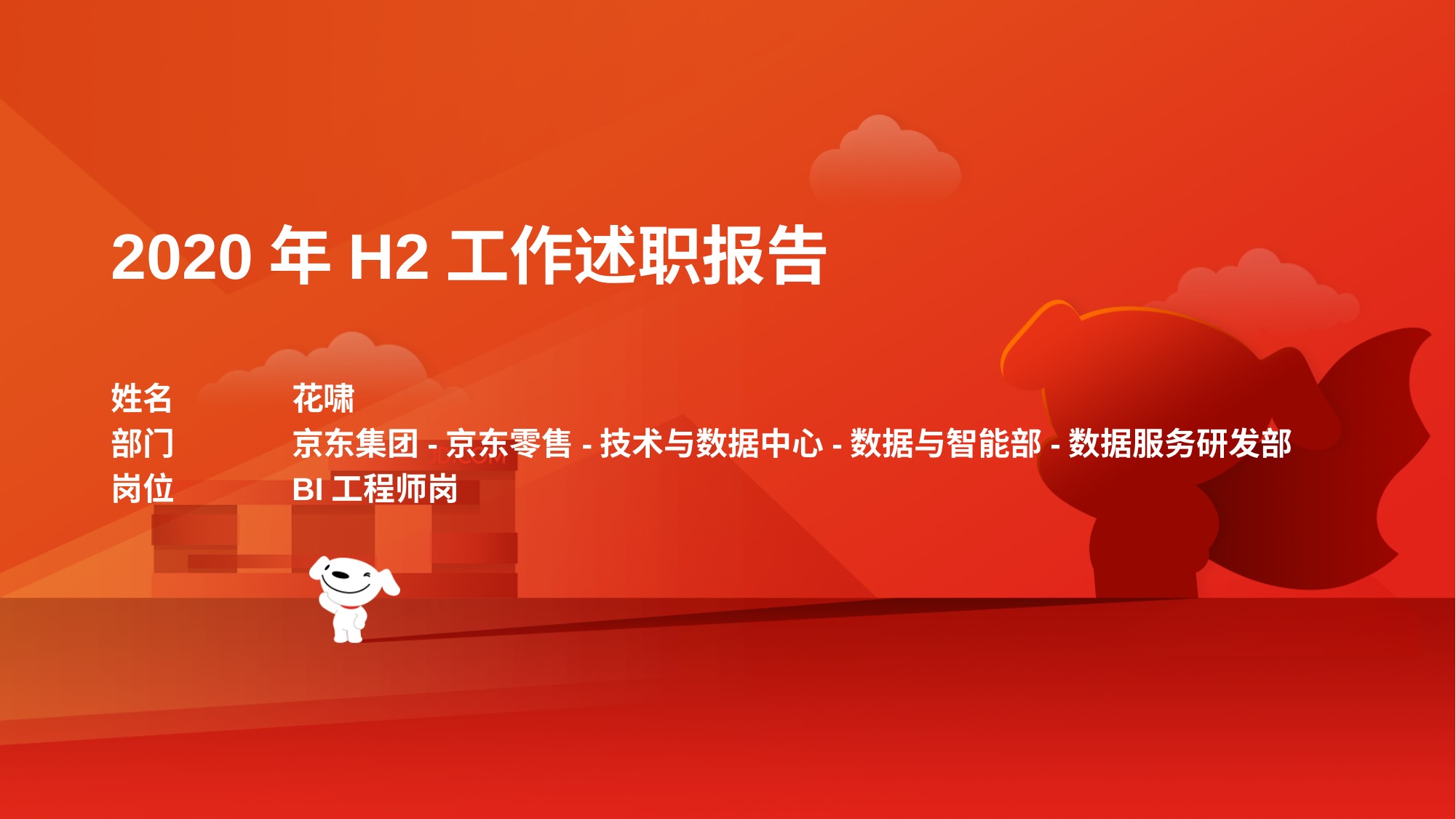

2020年H2工作述职报告
花啸
京东集团-京东零售-技术与数据中心-数据与智能部-数据服务研发部
BI工程师岗
姓名
部门
岗位